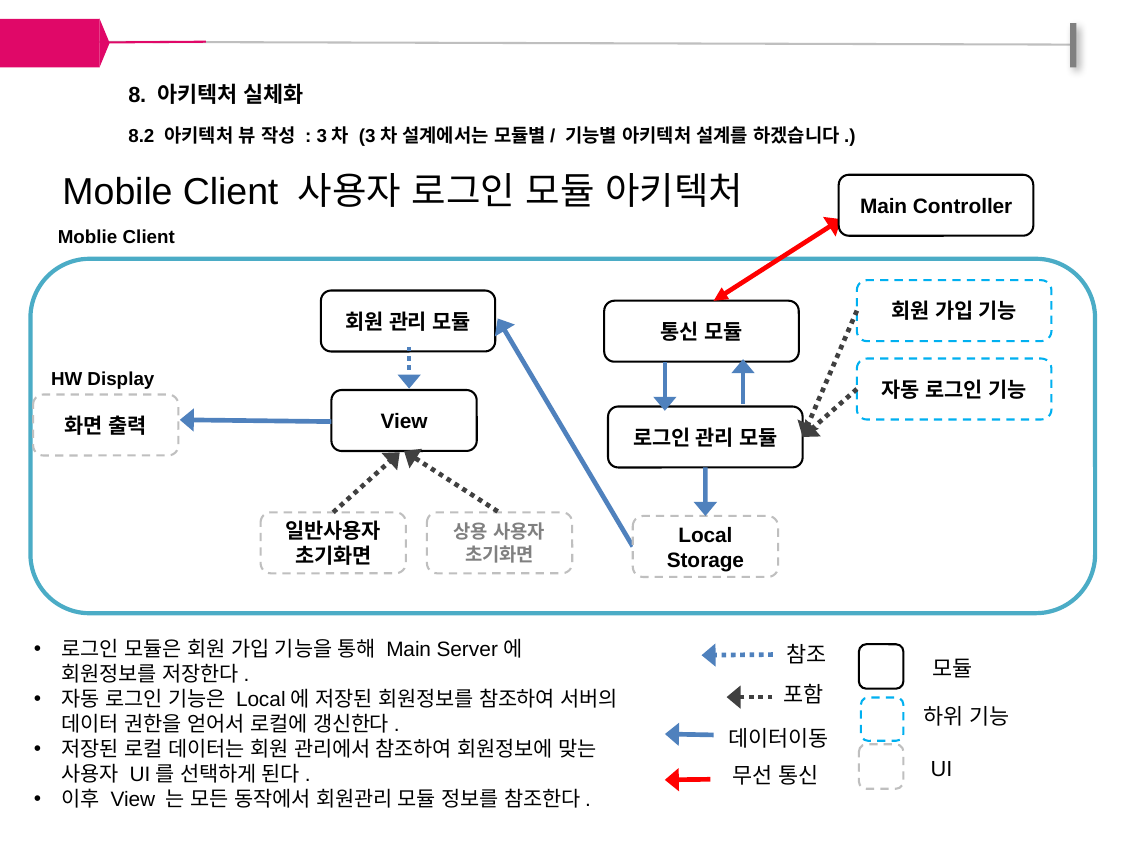

8. 아키텍처 실체화
8.2 아키텍처 뷰 작성 : 3차 (3차 설계에서는 모듈별/ 기능별 아키텍처 설계를 하겠습니다.)

Mobile Client 사용자 로그인 모듈 아키텍처
Main Controller
Moblie Client

회원 관리 모듈
일반사용자
초기화면
상용 사용자
초기화면
회원 가입 기능
통신 모듈
자동 로그인 기능
HW Display
View
화면 출력
로그인 관리 모듈
Local Storage
로그인 모듈은 회원 가입 기능을 통해 Main Server에 회원정보를 저장한다.
자동 로그인 기능은 Local에 저장된 회원정보를 참조하여 서버의 데이터 권한을 얻어서 로컬에 갱신한다.
저장된 로컬 데이터는 회원 관리에서 참조하여 회원정보에 맞는 사용자 UI를 선택하게 된다.
이후 View 는 모든 동작에서 회원관리 모듈 정보를 참조한다.
참조

모듈
포함
하위 기능

데이터이동

UI
무선 통신